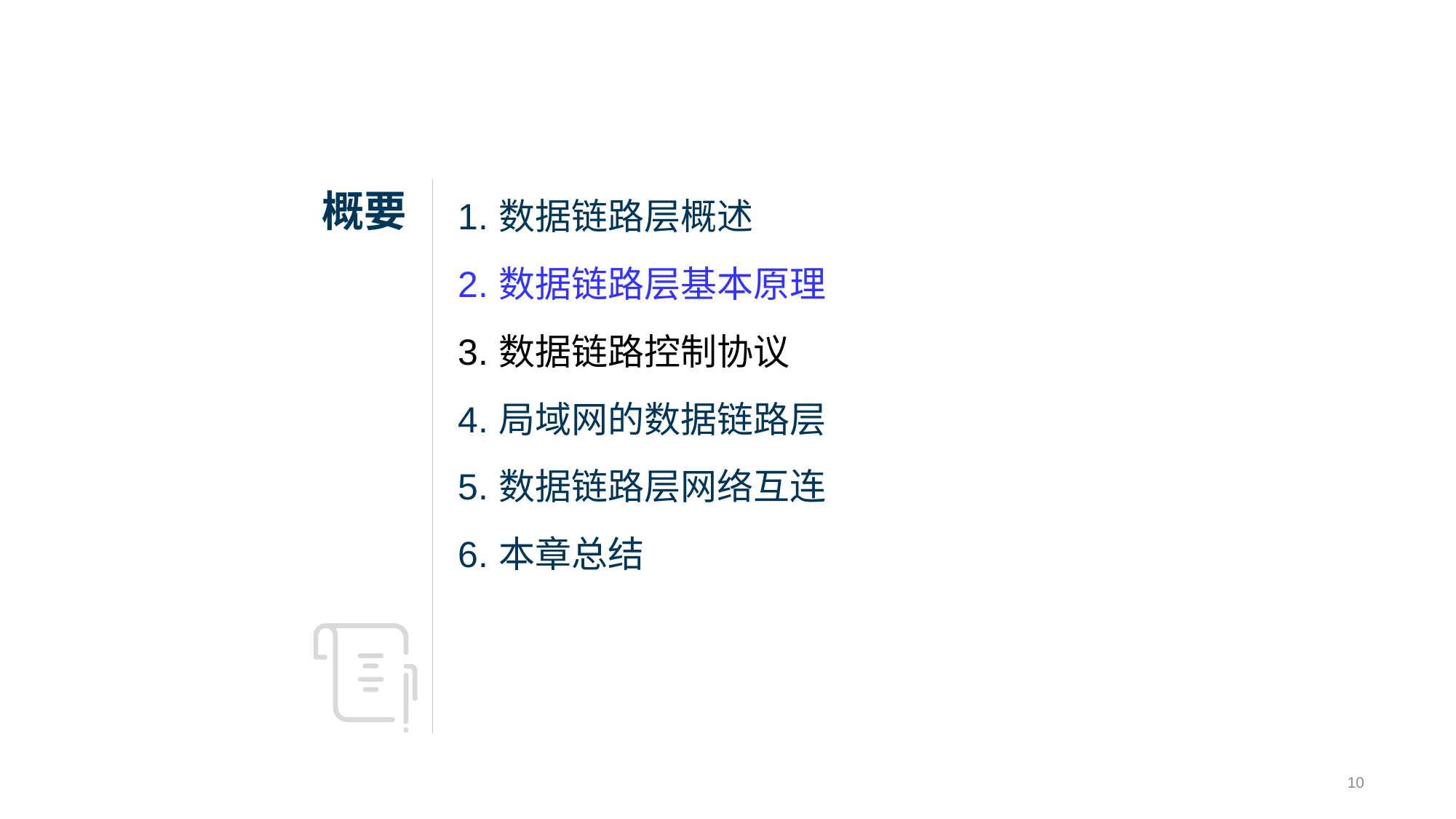

数据链路层概述
数据链路层基本原理
数据链路控制协议
局域网的数据链路层层
数据链路层网络互连
本章总结

10